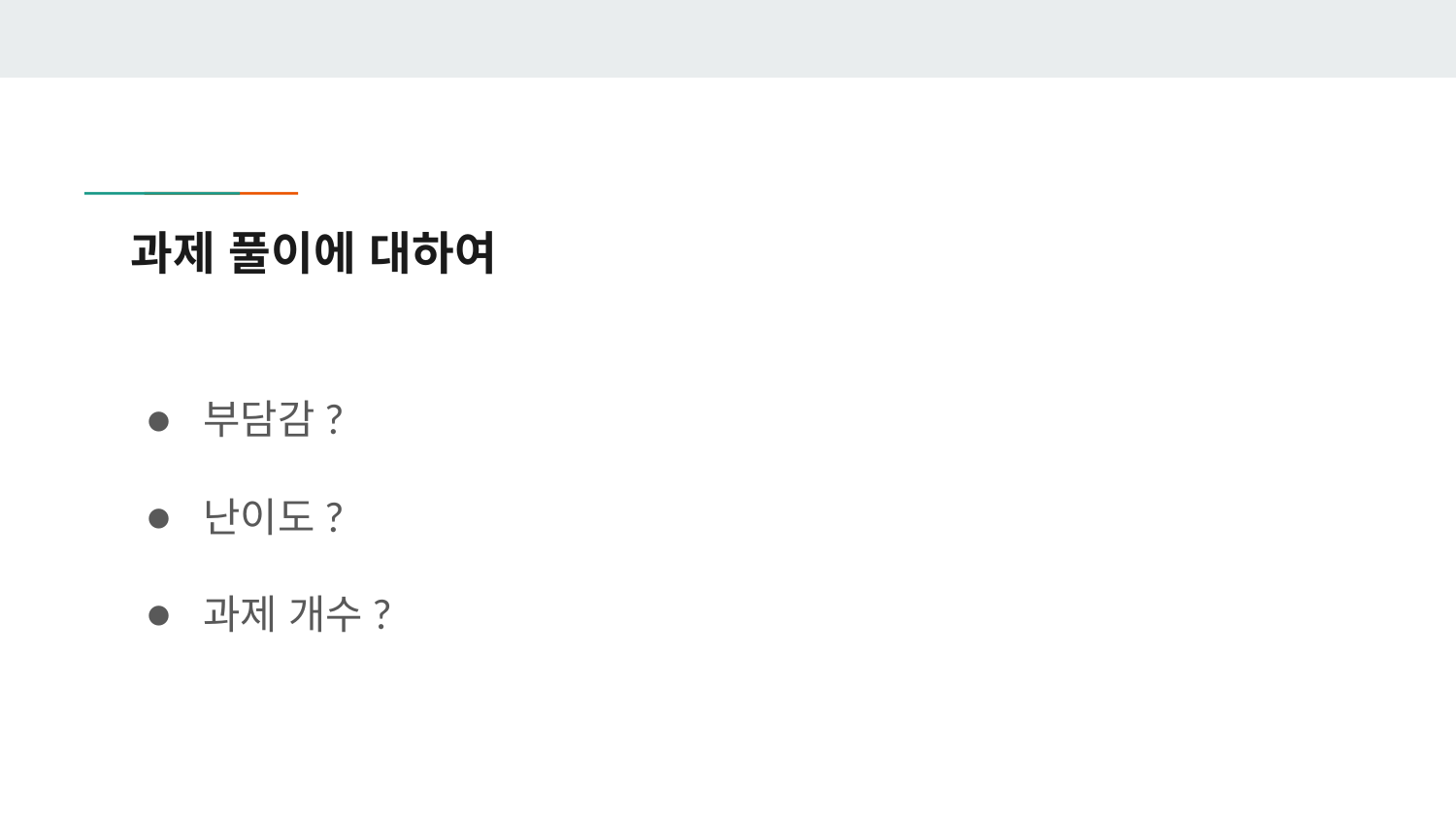

# 과제 풀이에 대하여
부담감?
난이도?
과제 개수?